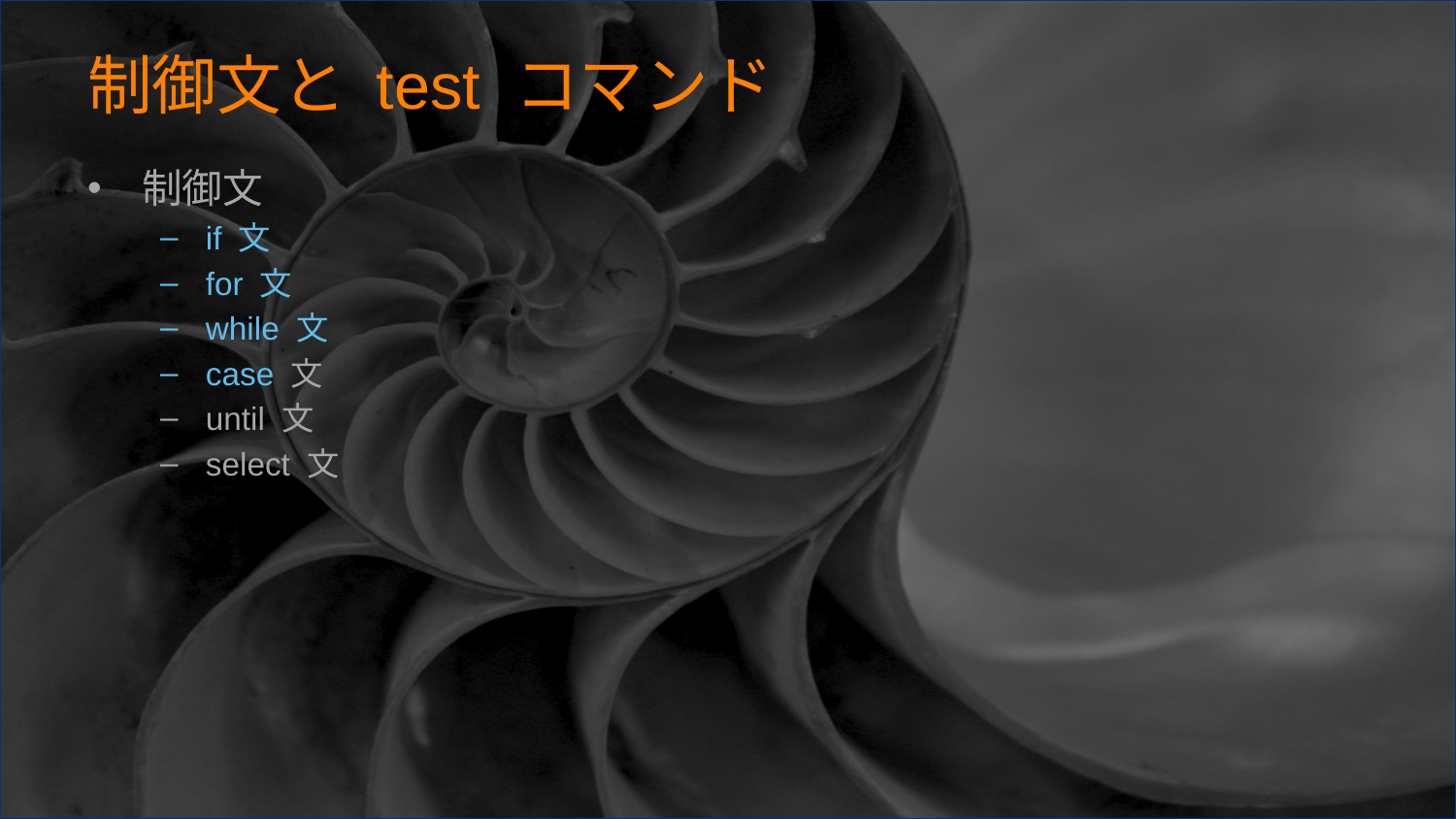

# 制御文と test コマンド
制御文
if 文
for 文
while 文
case 文
until 文
select 文